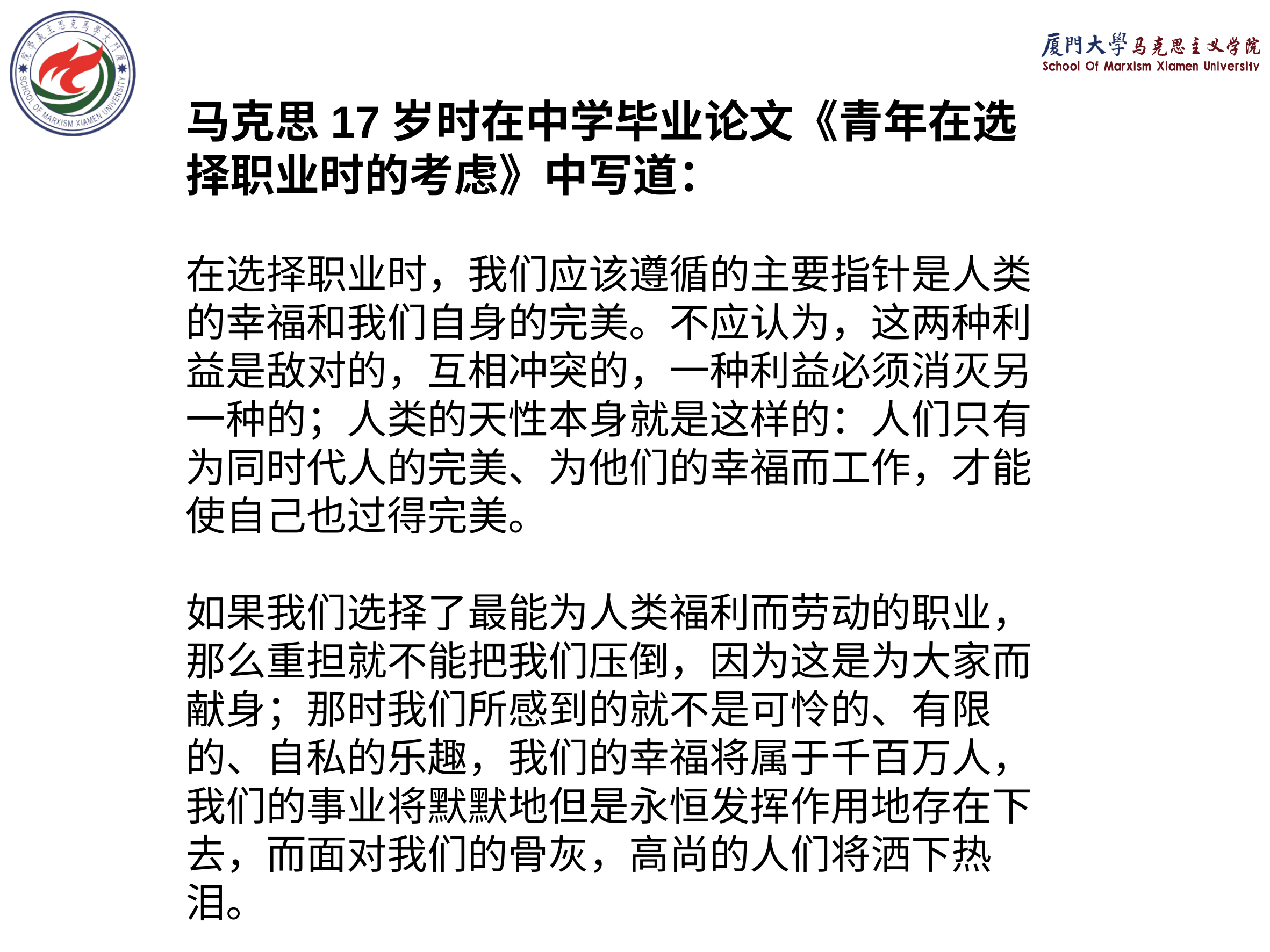

马克思17岁时在中学毕业论文《青年在选择职业时的考虑》中写道：

在选择职业时，我们应该遵循的主要指针是人类的幸福和我们自身的完美。不应认为，这两种利益是敌对的，互相冲突的，一种利益必须消灭另一种的；人类的天性本身就是这样的：人们只有为同时代人的完美、为他们的幸福而工作，才能使自己也过得完美。

如果我们选择了最能为人类福利而劳动的职业，那么重担就不能把我们压倒，因为这是为大家而献身；那时我们所感到的就不是可怜的、有限的、自私的乐趣，我们的幸福将属于千百万人，我们的事业将默默地但是永恒发挥作用地存在下去，而面对我们的骨灰，高尚的人们将洒下热泪。